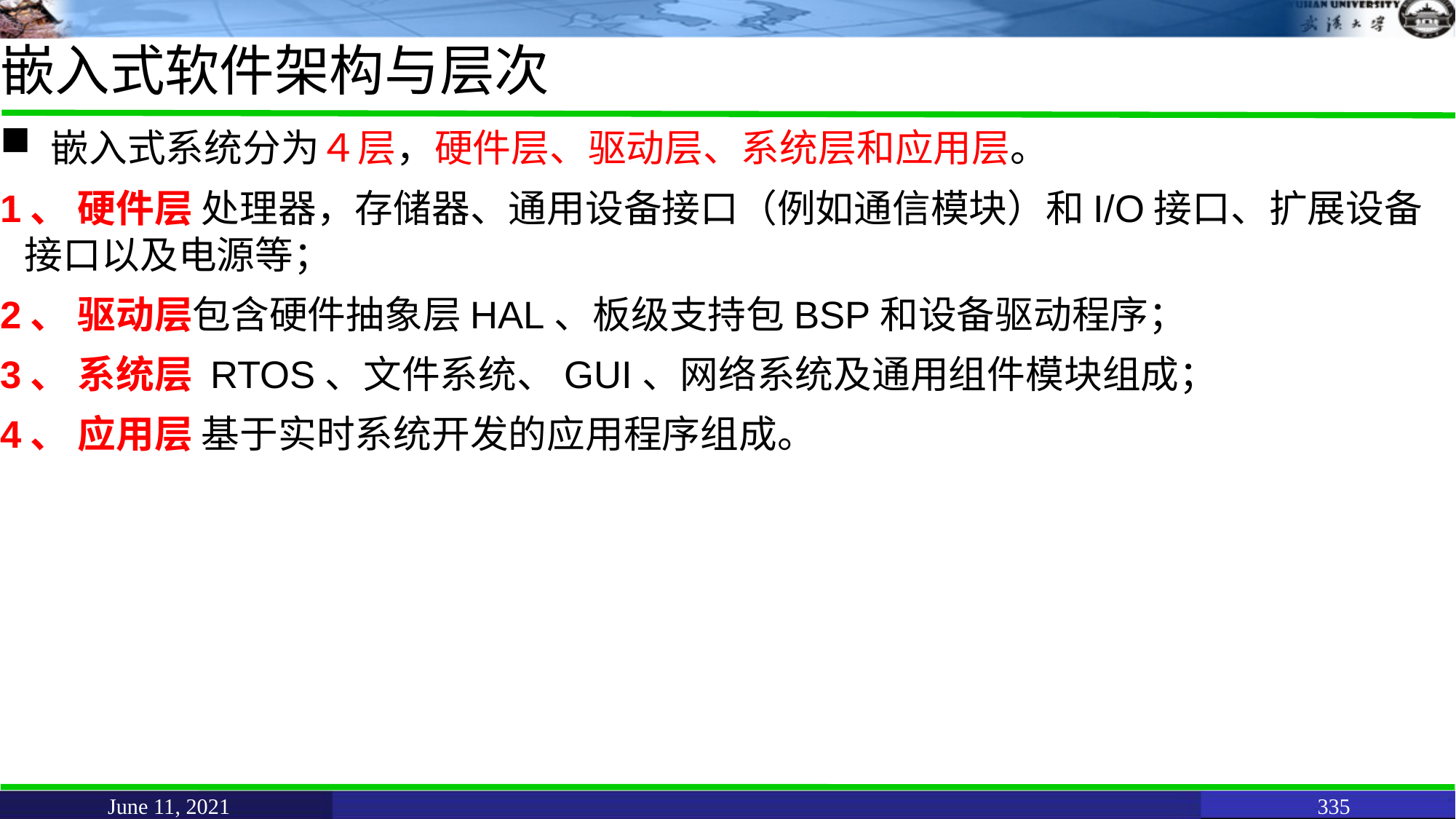

# 嵌入式软件架构与层次
 嵌入式系统分为４层，硬件层、驱动层、系统层和应用层。
1、 硬件层 处理器，存储器、通用设备接口（例如通信模块）和I/O接口、扩展设备接口以及电源等；
2、 驱动层包含硬件抽象层HAL、板级支持包BSP和设备驱动程序；
3、 系统层 RTOS、文件系统、GUI、网络系统及通用组件模块组成；
4、 应用层 基于实时系统开发的应用程序组成。

June 11, 2021

335